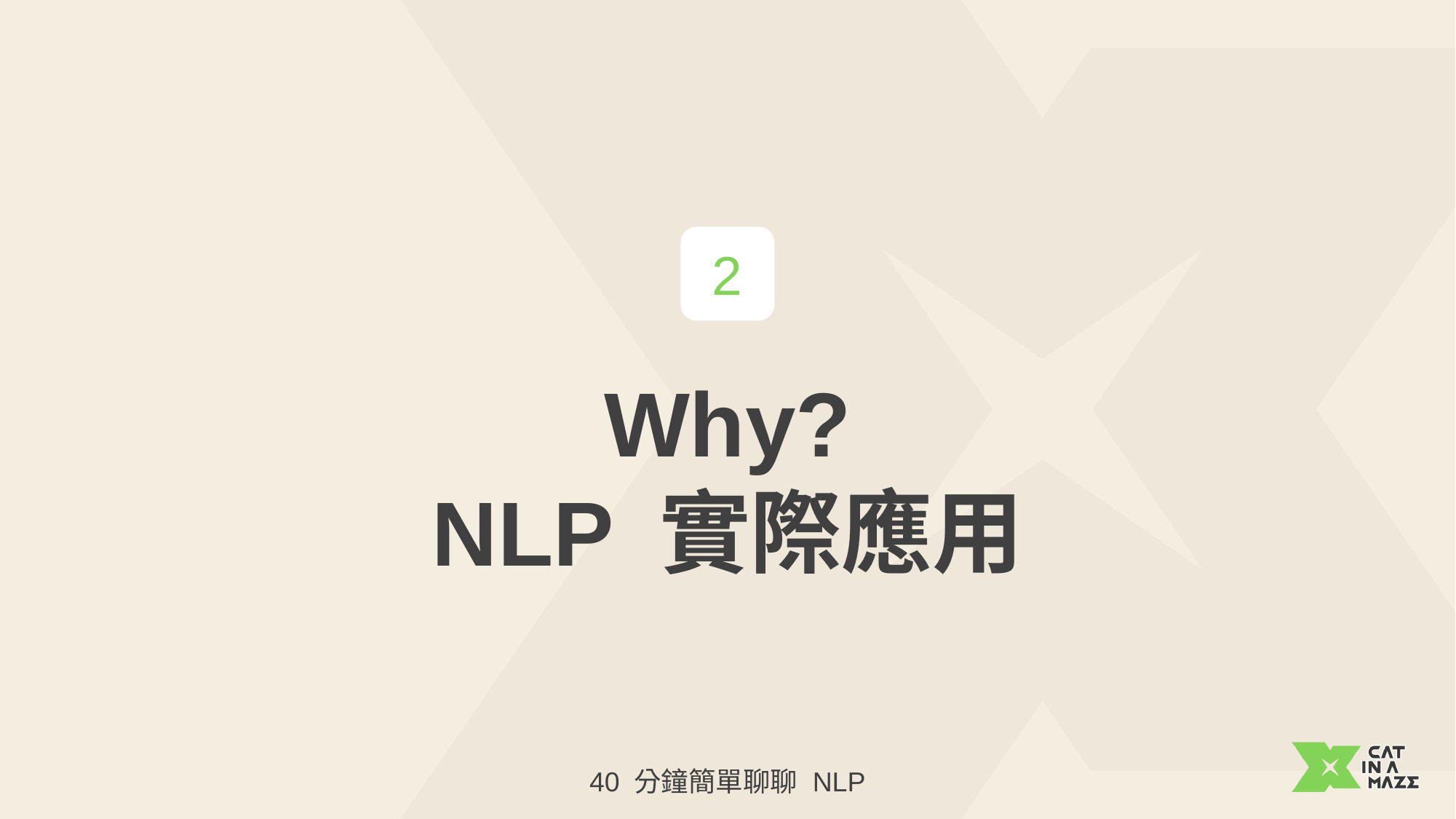

2
Why?
NLP 實際應用
40 分鐘簡單聊聊 NLP